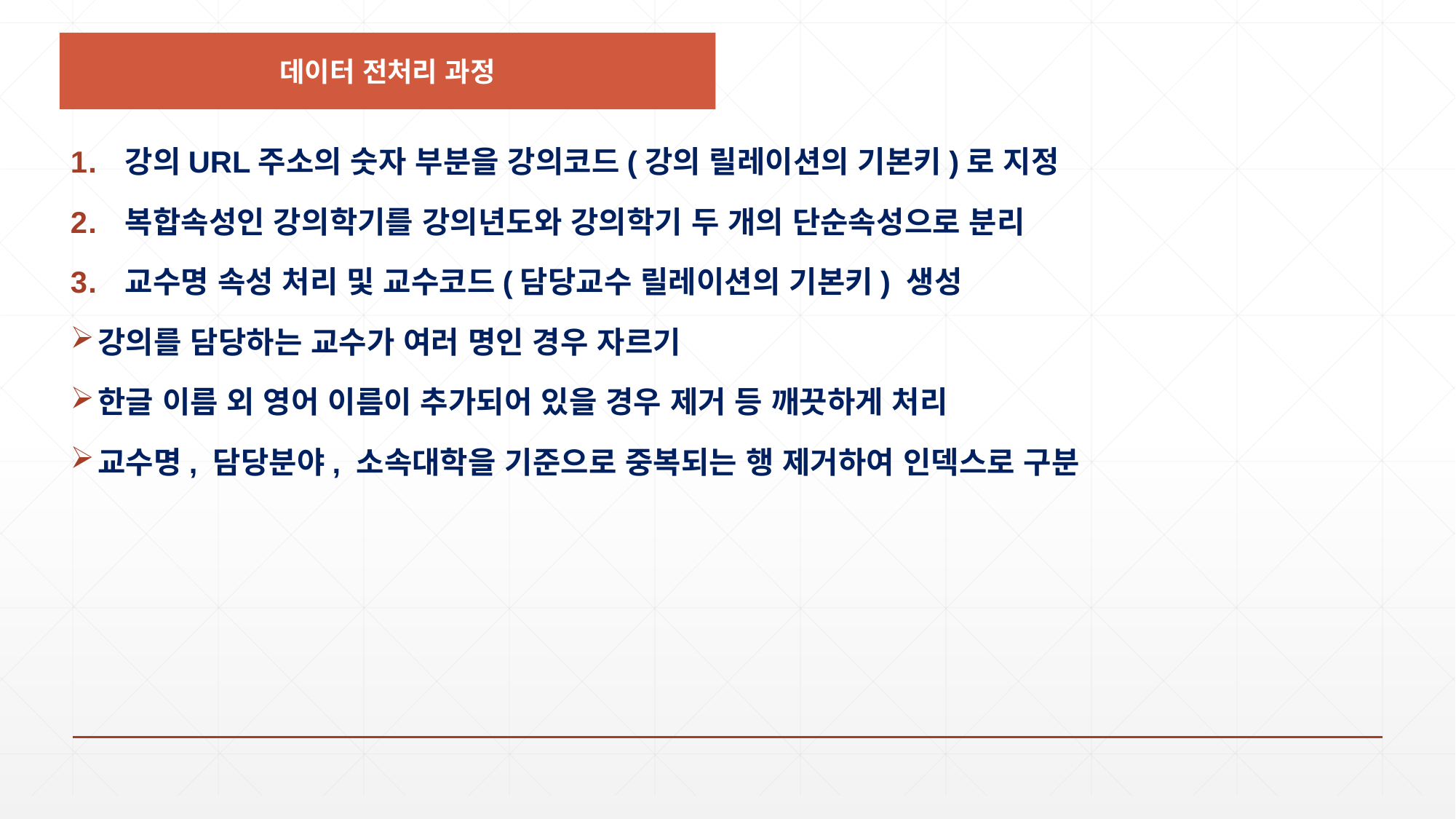

데이터 전처리 과정
강의URL주소의 숫자 부분을 강의코드(강의 릴레이션의 기본키)로 지정
복합속성인 강의학기를 강의년도와 강의학기 두 개의 단순속성으로 분리
교수명 속성 처리 및 교수코드(담당교수 릴레이션의 기본키) 생성
강의를 담당하는 교수가 여러 명인 경우 자르기
한글 이름 외 영어 이름이 추가되어 있을 경우 제거 등 깨끗하게 처리
교수명, 담당분야, 소속대학을 기준으로 중복되는 행 제거하여 인덱스로 구분